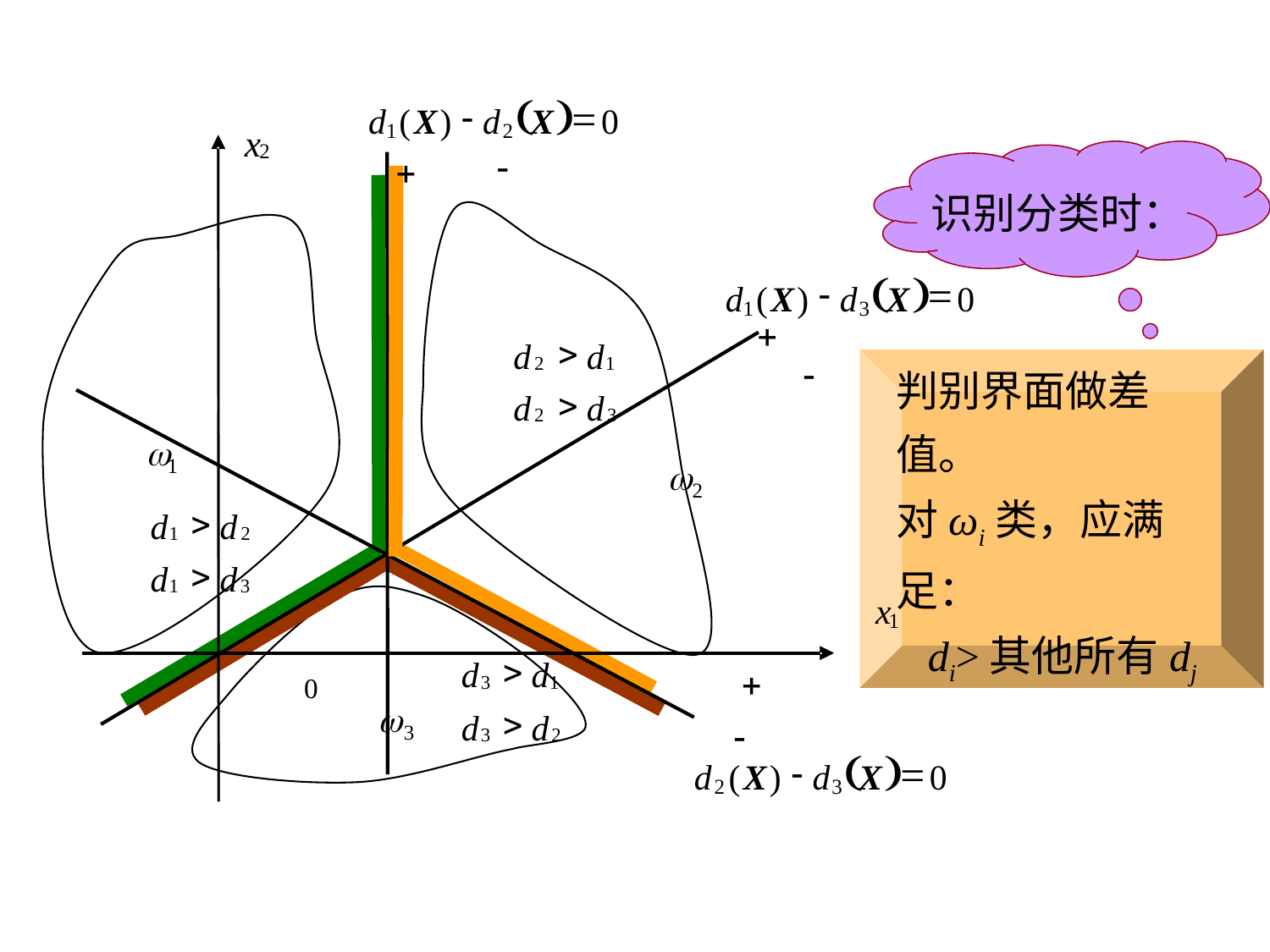

(
)
−
=
d
(
X
)
d
X
0
1
2
x
2

−
+

(
)
−
=
d
(
X
)
d
X
0
1
3
+
>
d
d
2
1
>
d
d
2
3

−

ω
1
ω
2
>
d
d
1
2
>
d
d
1
3

x
1

>
d
d
3
1
>
d
d
3
2

+
0
ω
3
−
(
)
−
=
d
(
X
)
d
X
0
2
3
识别分类时：

判别界面做差值。
对ωi类，应满足：
   di>其他所有dj